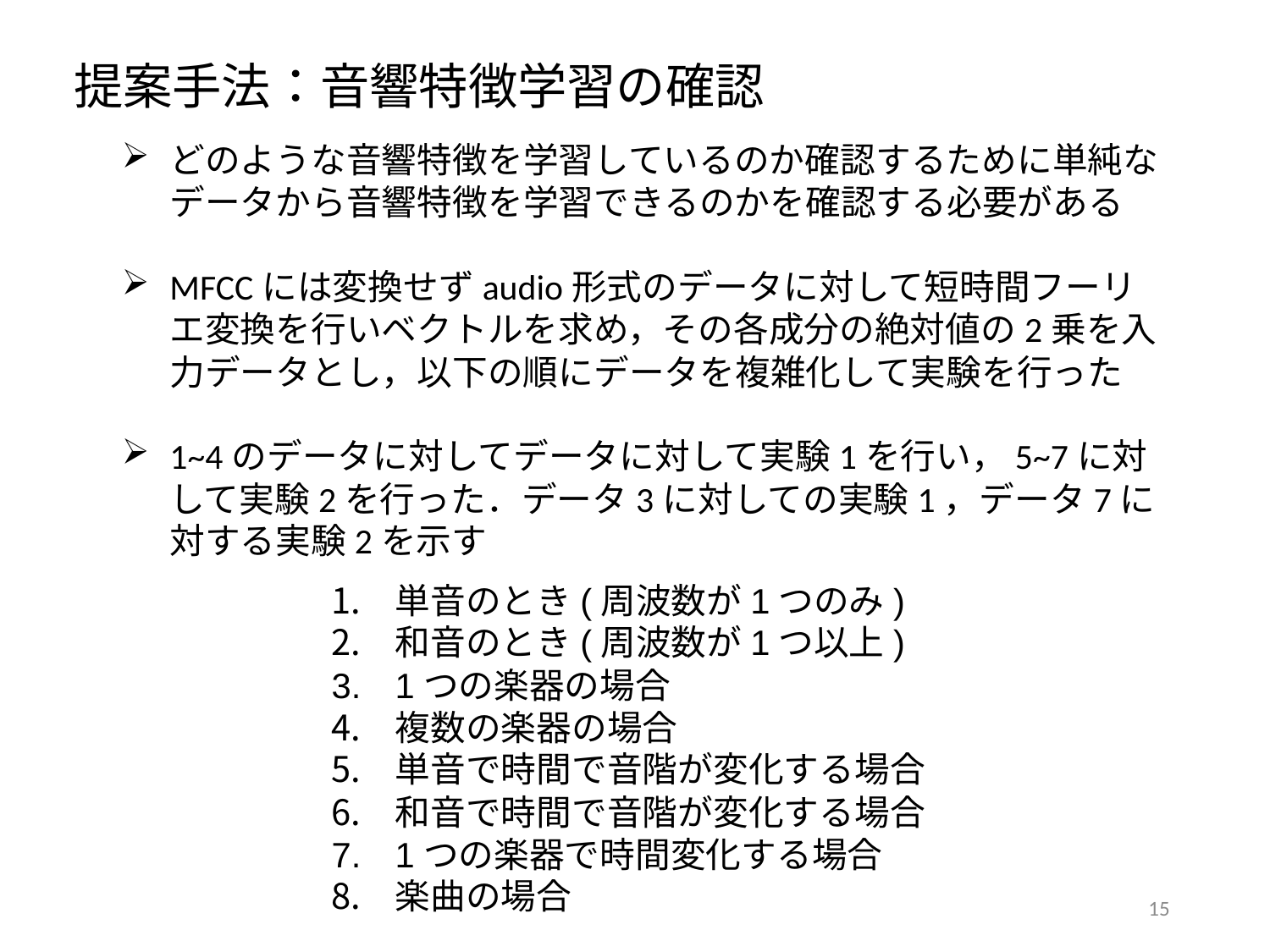

提案手法：音響特徴学習の確認
どのような音響特徴を学習しているのか確認するために単純なデータから音響特徴を学習できるのかを確認する必要がある

MFCCには変換せずaudio形式のデータに対して短時間フーリエ変換を行いベクトルを求め，その各成分の絶対値の2乗を入力データとし，以下の順にデータを複雑化して実験を行った

1~4のデータに対してデータに対して実験1を行い，5~7に対して実験2を行った．データ3に対しての実験1，データ7に対する実験2を示す
単音のとき(周波数が1つのみ)
和音のとき(周波数が1つ以上)
1つの楽器の場合
複数の楽器の場合
単音で時間で音階が変化する場合
和音で時間で音階が変化する場合
1つの楽器で時間変化する場合
楽曲の場合
15